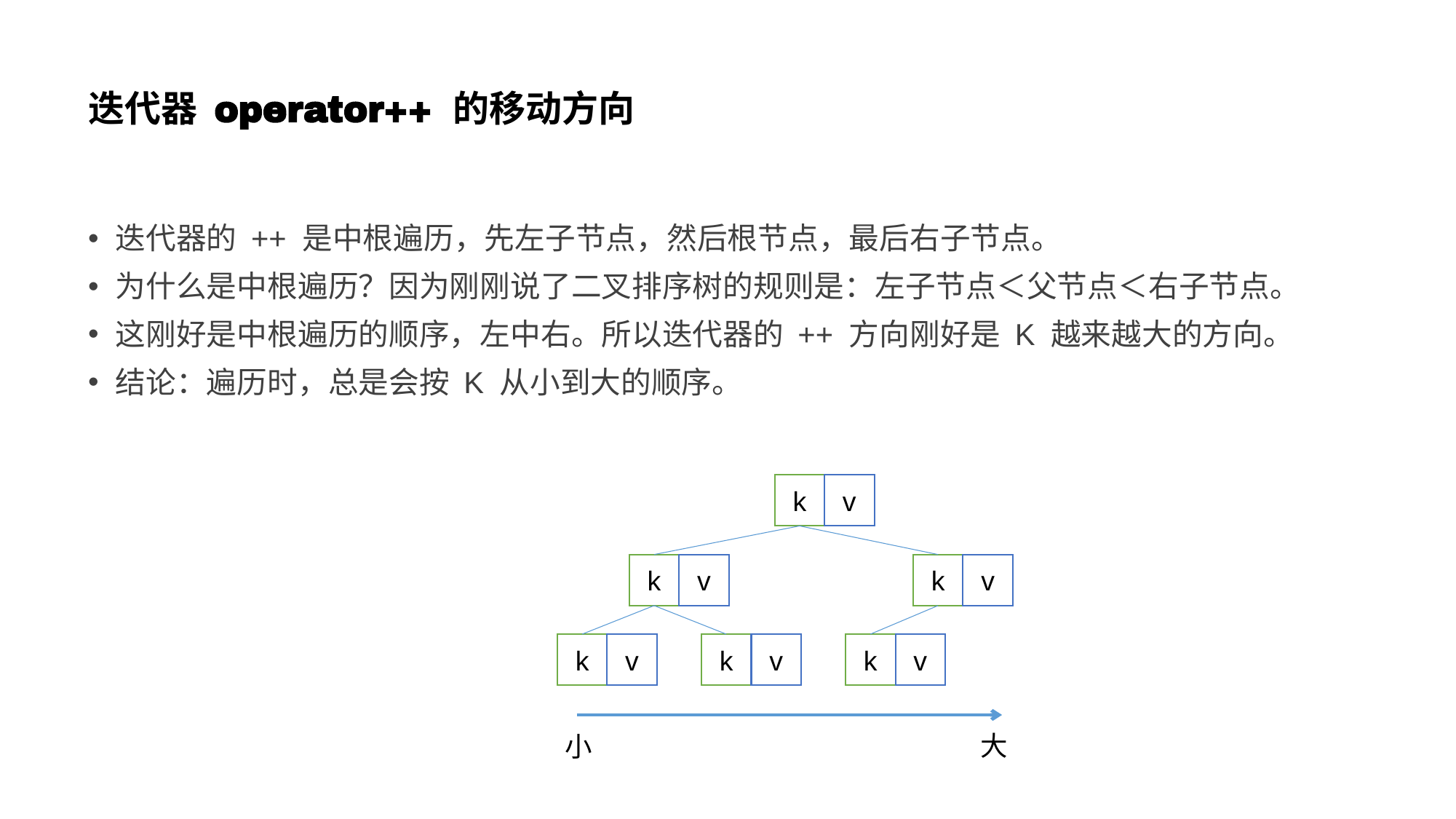

# 迭代器 operator++ 的移动方向
迭代器的 ++ 是中根遍历，先左子节点，然后根节点，最后右子节点。
为什么是中根遍历？因为刚刚说了二叉排序树的规则是：左子节点＜父节点＜右子节点。
这刚好是中根遍历的顺序，左中右。所以迭代器的 ++ 方向刚好是 K 越来越大的方向。
结论：遍历时，总是会按 K 从小到大的顺序。
k
v
k
v
k
v
k
v
k
v
k
v
大
小